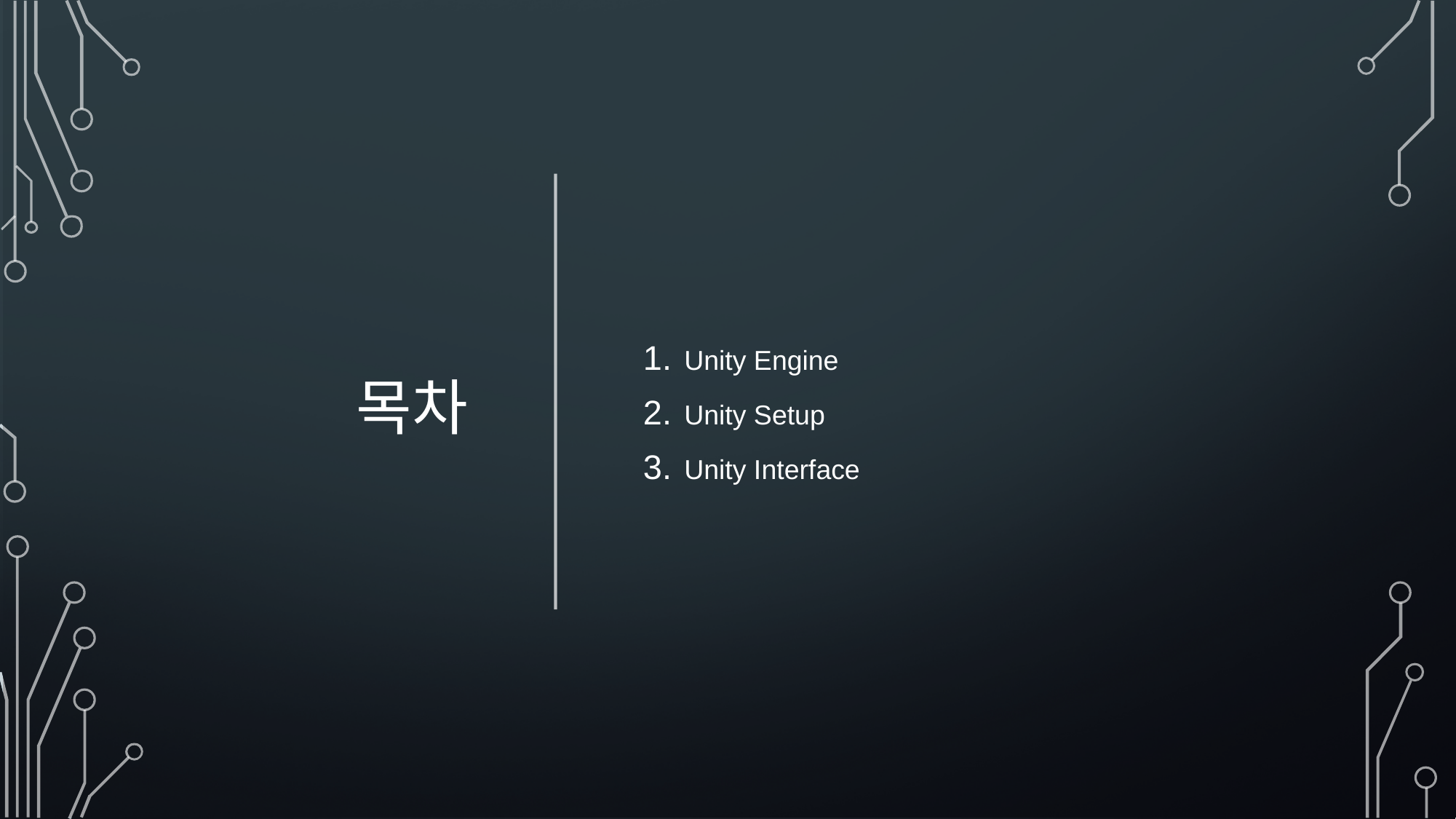

# 목차
Unity Engine
Unity Setup
Unity Interface